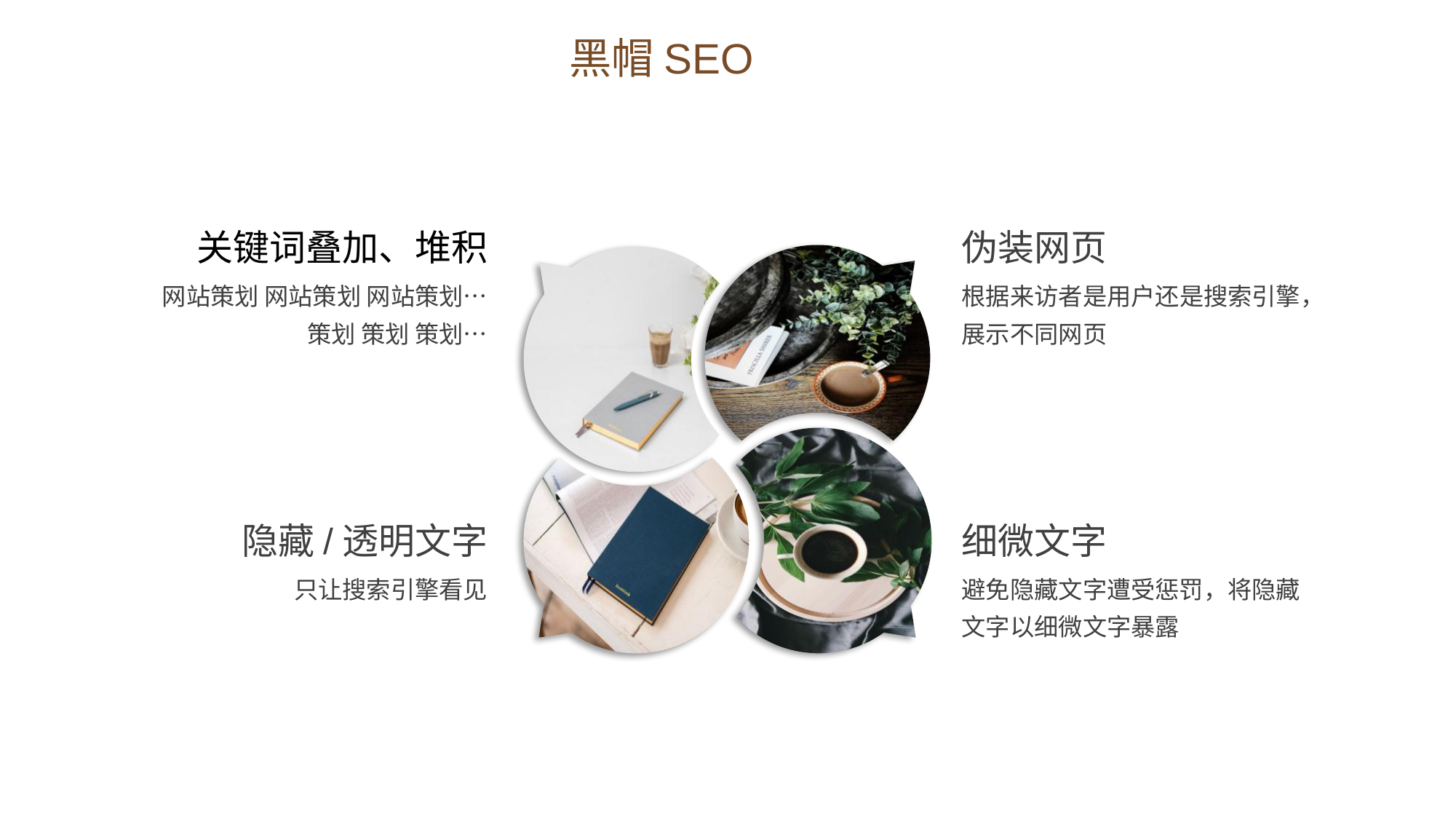

黑帽SEO
关键词叠加、堆积
网站策划 网站策划 网站策划…
策划 策划 策划…
伪装网页
根据来访者是用户还是搜索引擎，展示不同网页

隐藏/透明文字
只让搜索引擎看见
细微文字
避免隐藏文字遭受惩罚，将隐藏文字以细微文字暴露